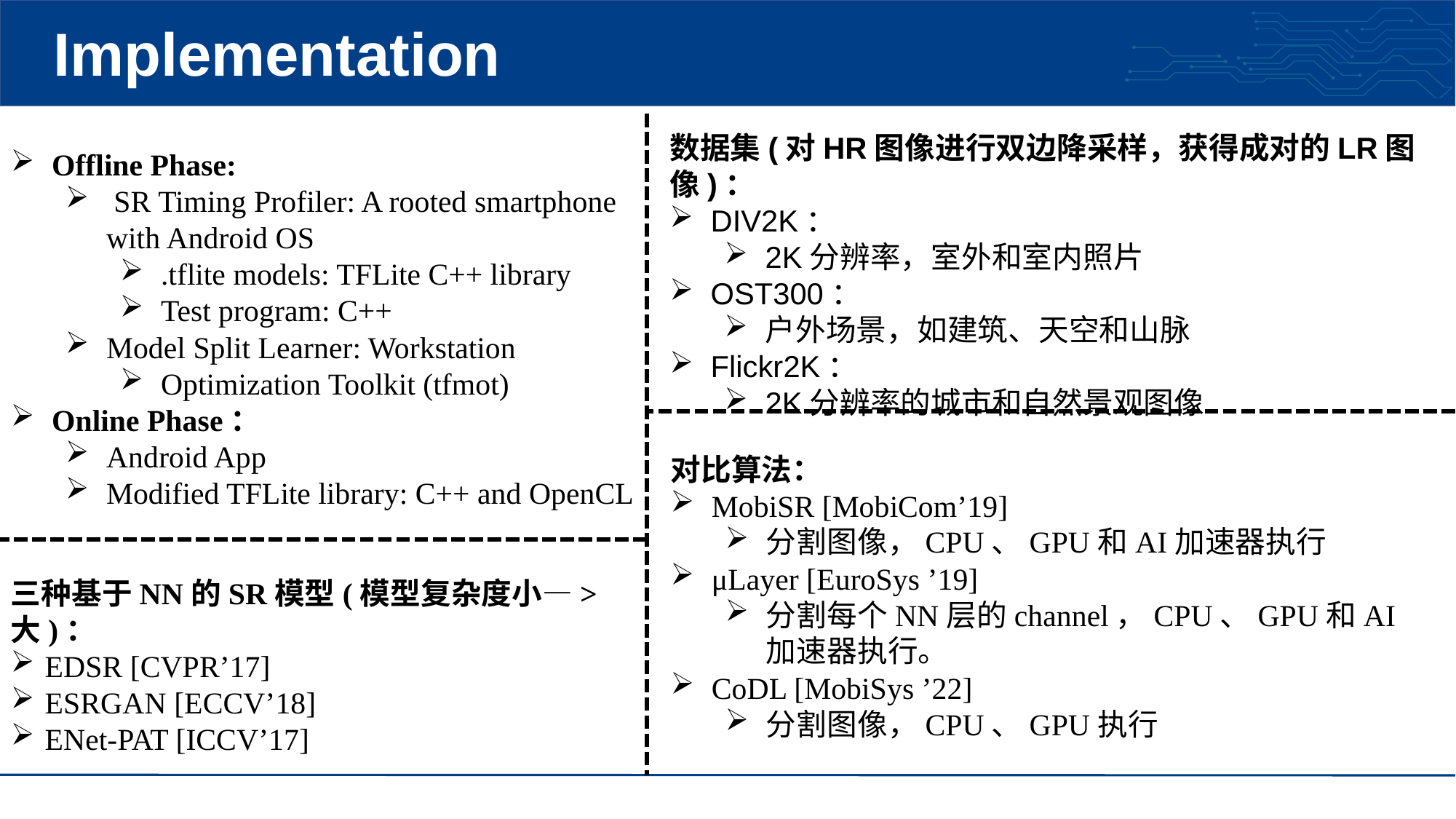

# Implementation
数据集(对HR图像进行双边降采样，获得成对的LR图像)：
DIV2K：
2K分辨率，室外和室内照片
OST300：
户外场景，如建筑、天空和山脉
Flickr2K：
2K分辨率的城市和自然景观图像
Offline Phase:
 SR Timing Profiler: A rooted smartphone with Android OS
.tflite models: TFLite C++ library
Test program: C++
Model Split Learner: Workstation
Optimization Toolkit (tfmot)
Online Phase：
Android App
Modified TFLite library: C++ and OpenCL
对比算法：
MobiSR [MobiCom’19]
分割图像，CPU、GPU和AI加速器执行
μLayer [EuroSys ’19]
分割每个NN层的channel，CPU、GPU和AI加速器执行。
CoDL [MobiSys ’22]
分割图像，CPU、GPU执行
三种基于NN的SR模型(模型复杂度小—>大)：
EDSR [CVPR’17]
ESRGAN [ECCV’18]
ENet-PAT [ICCV’17]
30